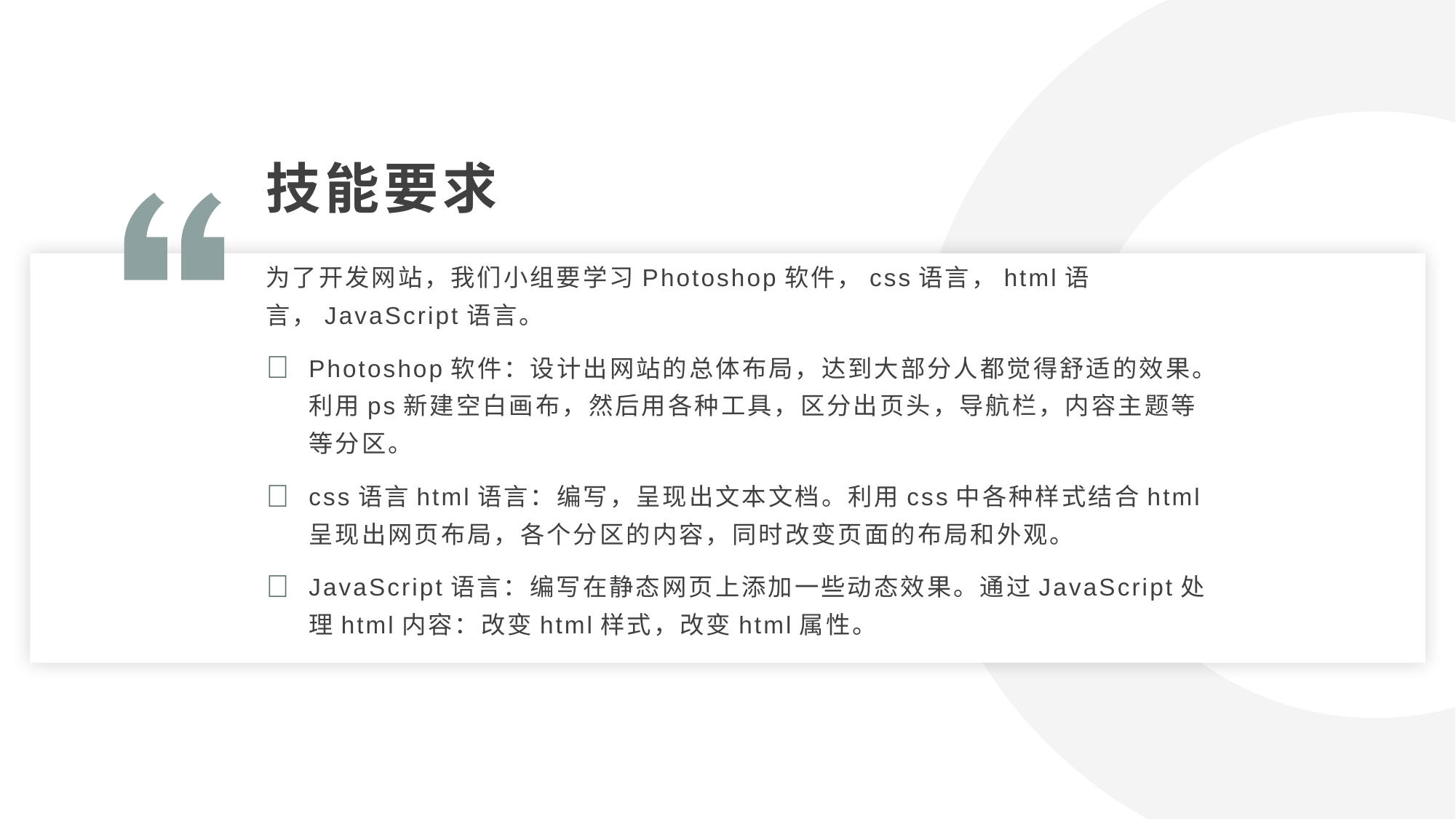

技能要求

为了开发网站，我们小组要学习Photoshop软件，css语言，html语言，JavaScript语言。
Photoshop软件：设计出网站的总体布局，达到大部分人都觉得舒适的效果。利用ps新建空白画布，然后用各种工具，区分出页头，导航栏，内容主题等等分区。
css语言html语言：编写，呈现出文本文档。利用css中各种样式结合html呈现出网页布局，各个分区的内容，同时改变页面的布局和外观。
JavaScript语言：编写在静态网页上添加一些动态效果。通过JavaScript处理html内容：改变html样式，改变html属性。